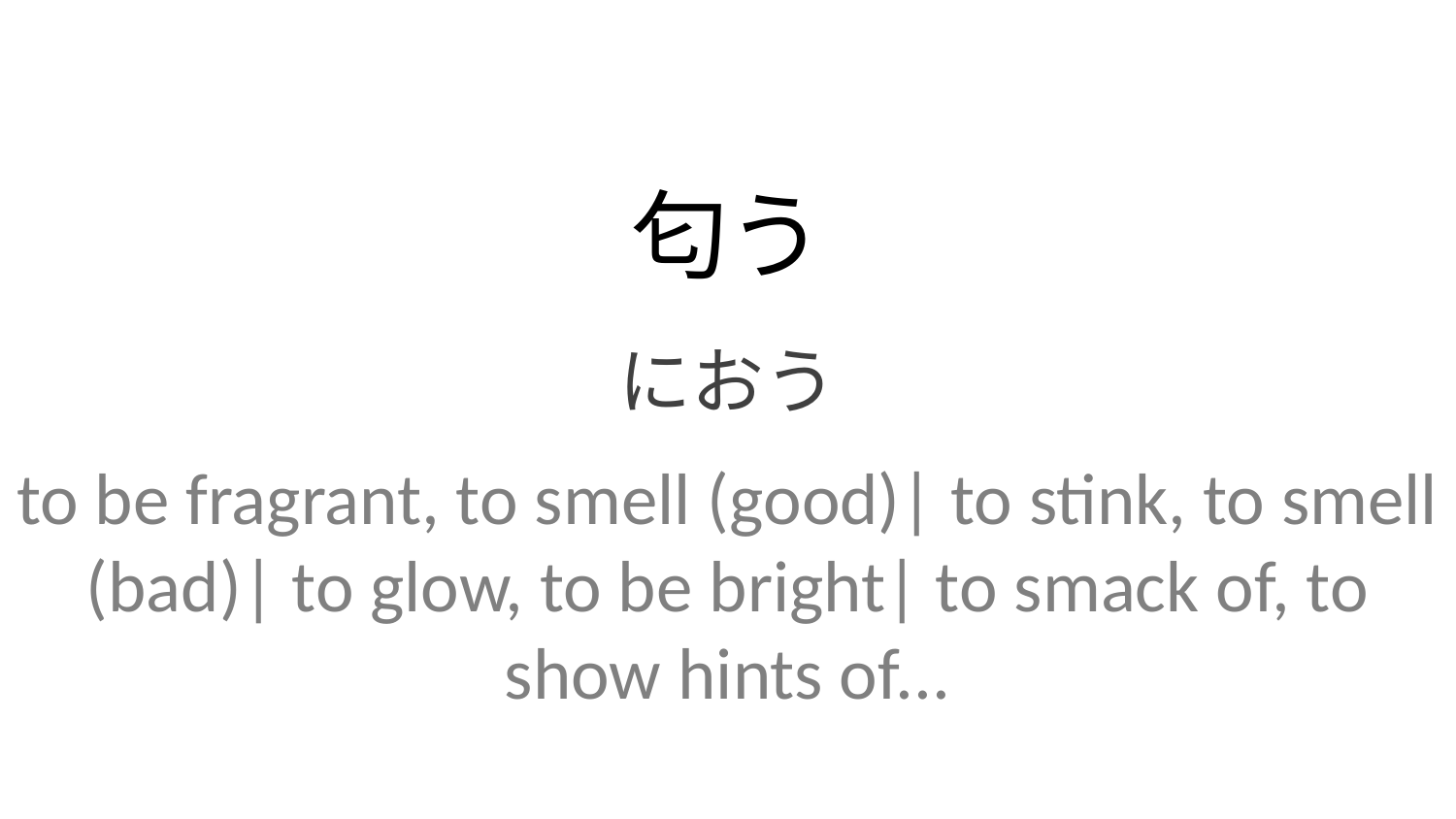

匂う

におう
to be fragrant, to smell (good)| to stink, to smell (bad)| to glow, to be bright| to smack of, to show hints of...